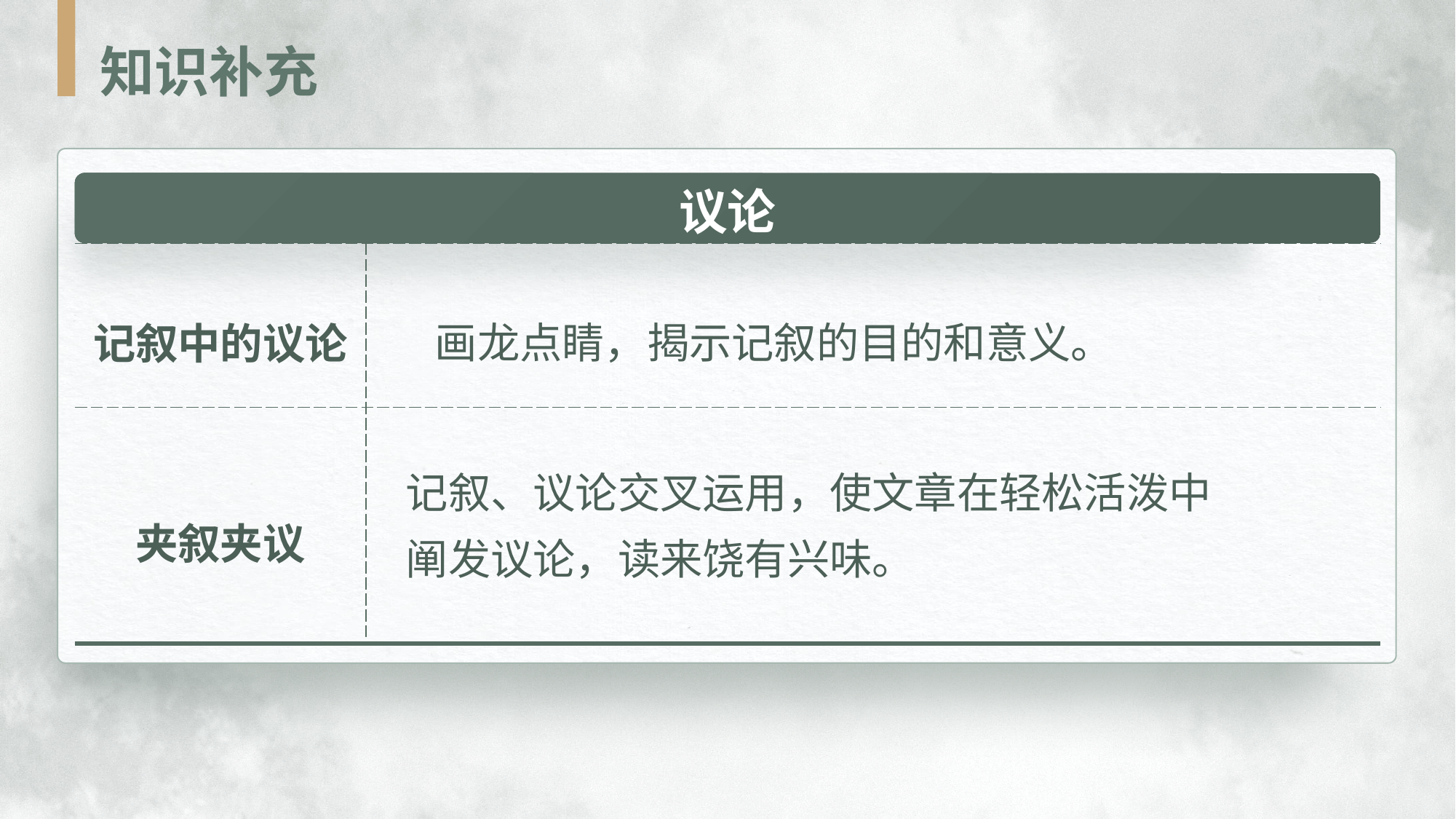

知识补充

| 议论 |  |
| --- | --- |
| 记叙中的议论 |  |
| 夹叙夹议 |  |

画龙点睛，揭示记叙的目的和意义。
记叙、议论交叉运用，使文章在轻松活泼中阐发议论，读来饶有兴味。